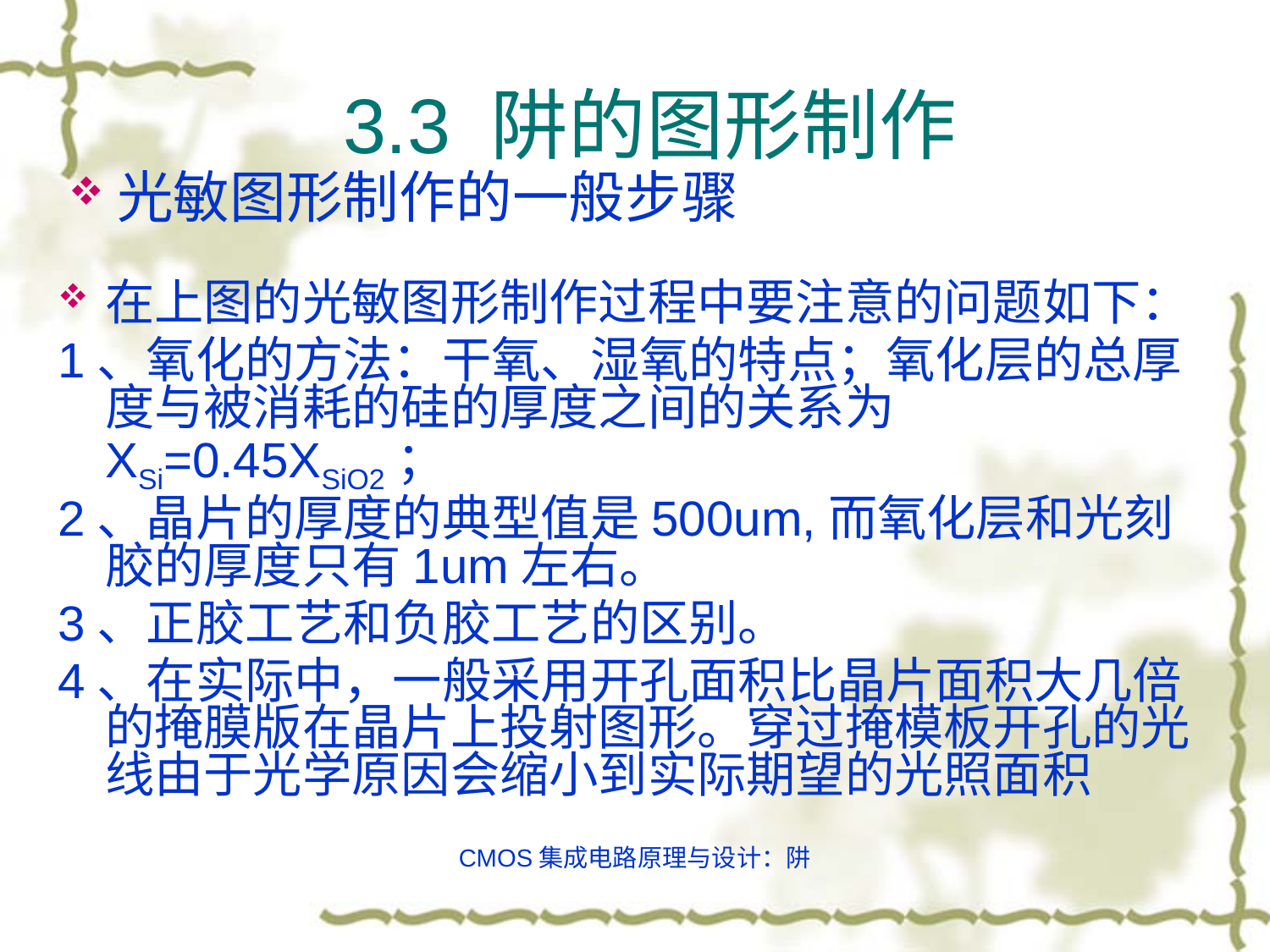

3.3 阱的图形制作
光敏图形制作的一般步骤
在上图的光敏图形制作过程中要注意的问题如下：
1、氧化的方法：干氧、湿氧的特点；氧化层的总厚度与被消耗的硅的厚度之间的关系为XSi=0.45XSiO2；
2、晶片的厚度的典型值是500um,而氧化层和光刻胶的厚度只有1um左右。
3、正胶工艺和负胶工艺的区别。
4、在实际中，一般采用开孔面积比晶片面积大几倍的掩膜版在晶片上投射图形。穿过掩模板开孔的光线由于光学原因会缩小到实际期望的光照面积
CMOS集成电路原理与设计：阱
13